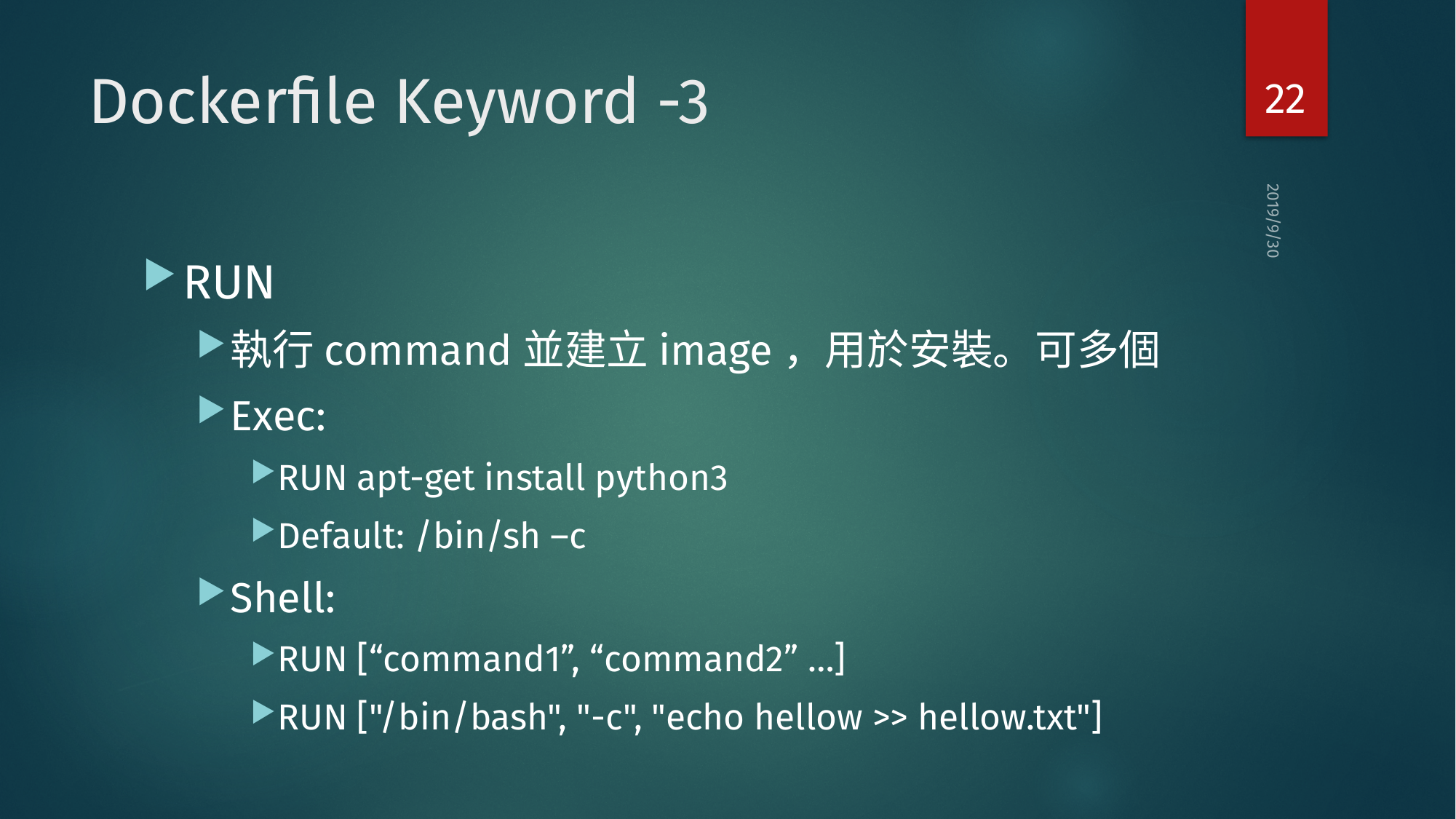

22
# Dockerfile Keyword -3
2019/9/30
RUN
執行command並建立image，用於安裝。可多個
Exec:
RUN apt-get install python3
Default: /bin/sh –c
Shell:
RUN [“command1”, “command2” …]
RUN ["/bin/bash", "-c", "echo hellow >> hellow.txt"]